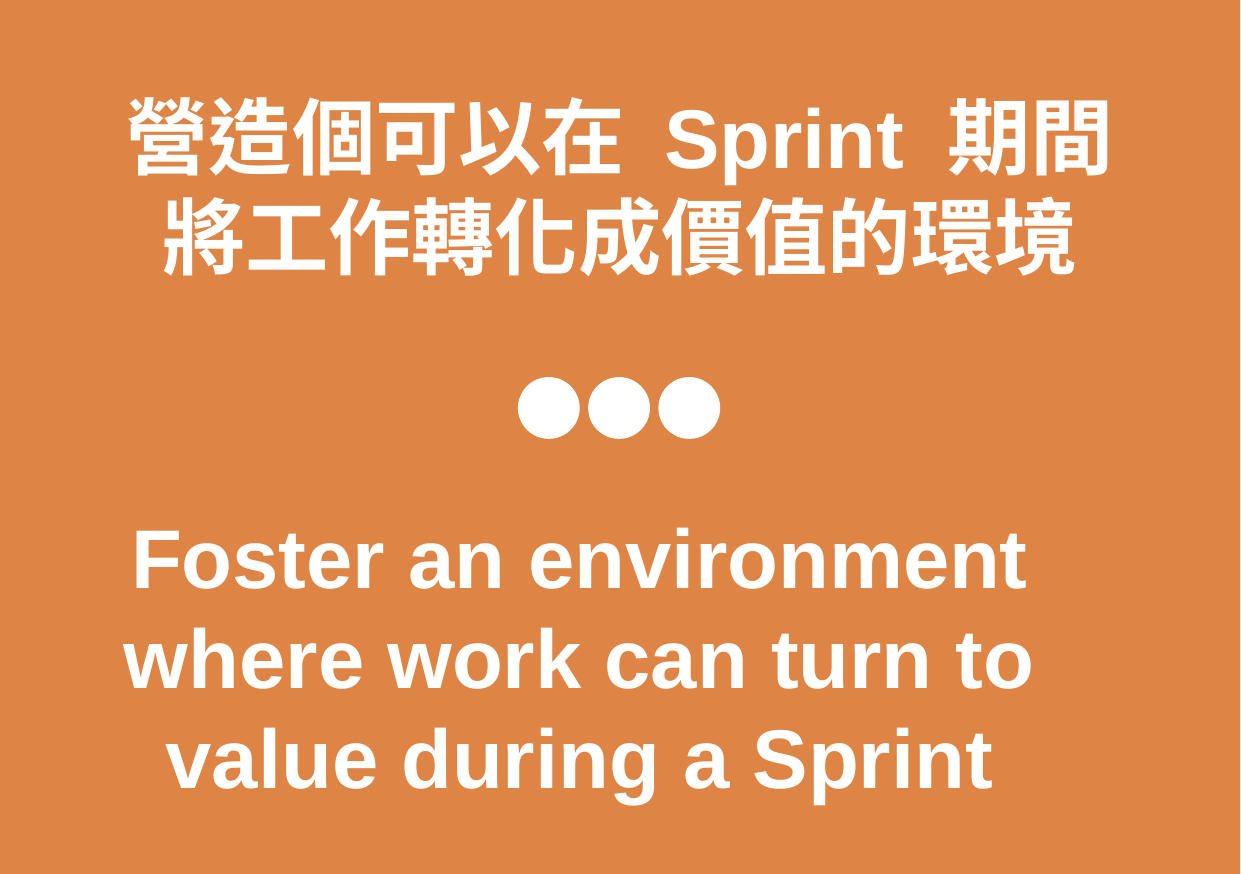

營造個可以在 Sprint 期間
將工作轉化成價值的環境

Foster an environment where work can turn to value during a Sprint